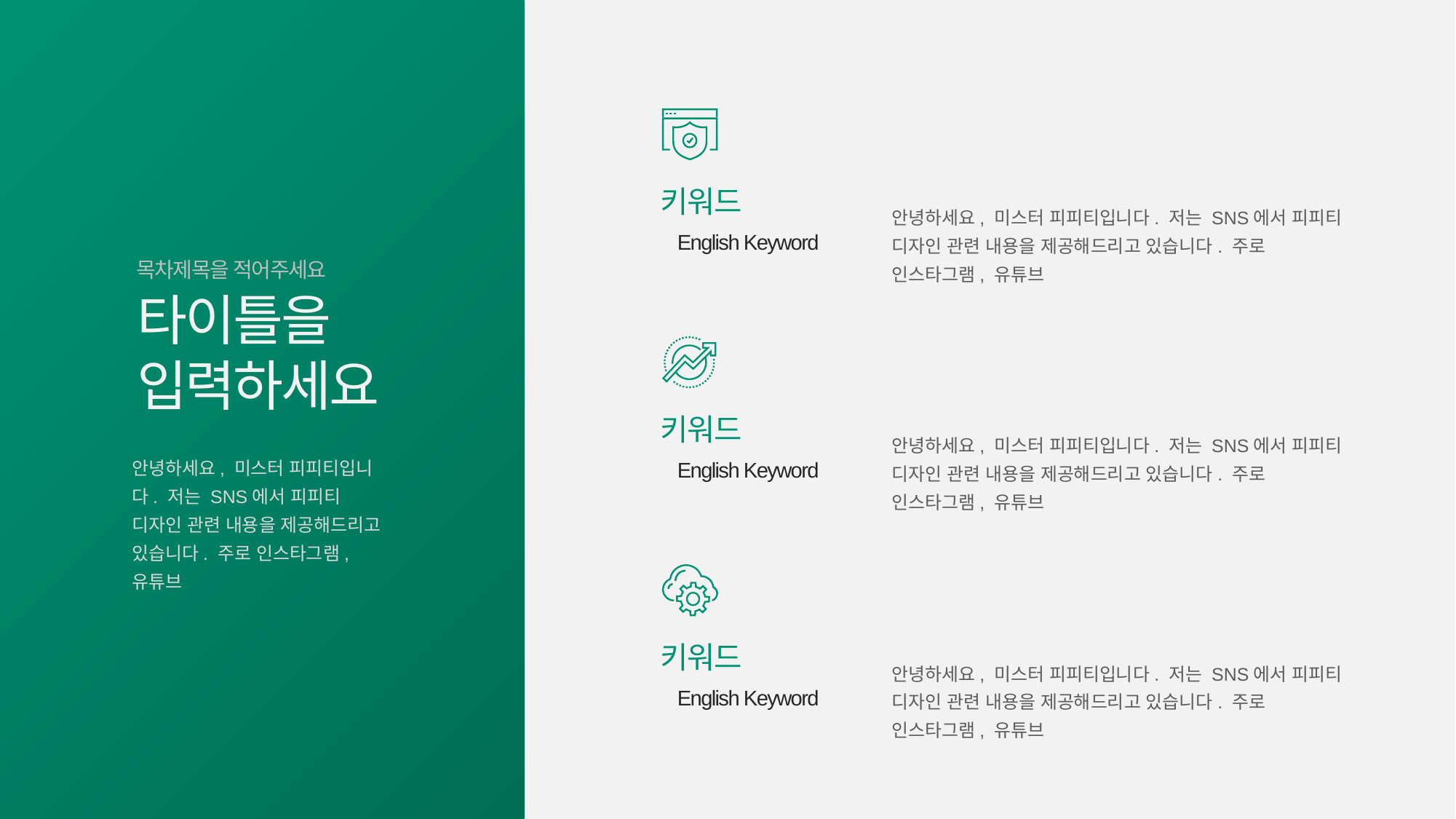

키워드
안녕하세요, 미스터 피피티입니다. 저는 SNS에서 피피티 디자인 관련 내용을 제공해드리고 있습니다. 주로 인스타그램, 유튜브
English Keyword
목차제목을 적어주세요
타이틀을
입력하세요

키워드
안녕하세요, 미스터 피피티입니다. 저는 SNS에서 피피티 디자인 관련 내용을 제공해드리고 있습니다. 주로 인스타그램, 유튜브
안녕하세요, 미스터 피피티입니다. 저는 SNS에서 피피티 디자인 관련 내용을 제공해드리고 있습니다. 주로 인스타그램, 유튜브
English Keyword

키워드
안녕하세요, 미스터 피피티입니다. 저는 SNS에서 피피티 디자인 관련 내용을 제공해드리고 있습니다. 주로 인스타그램, 유튜브
English Keyword